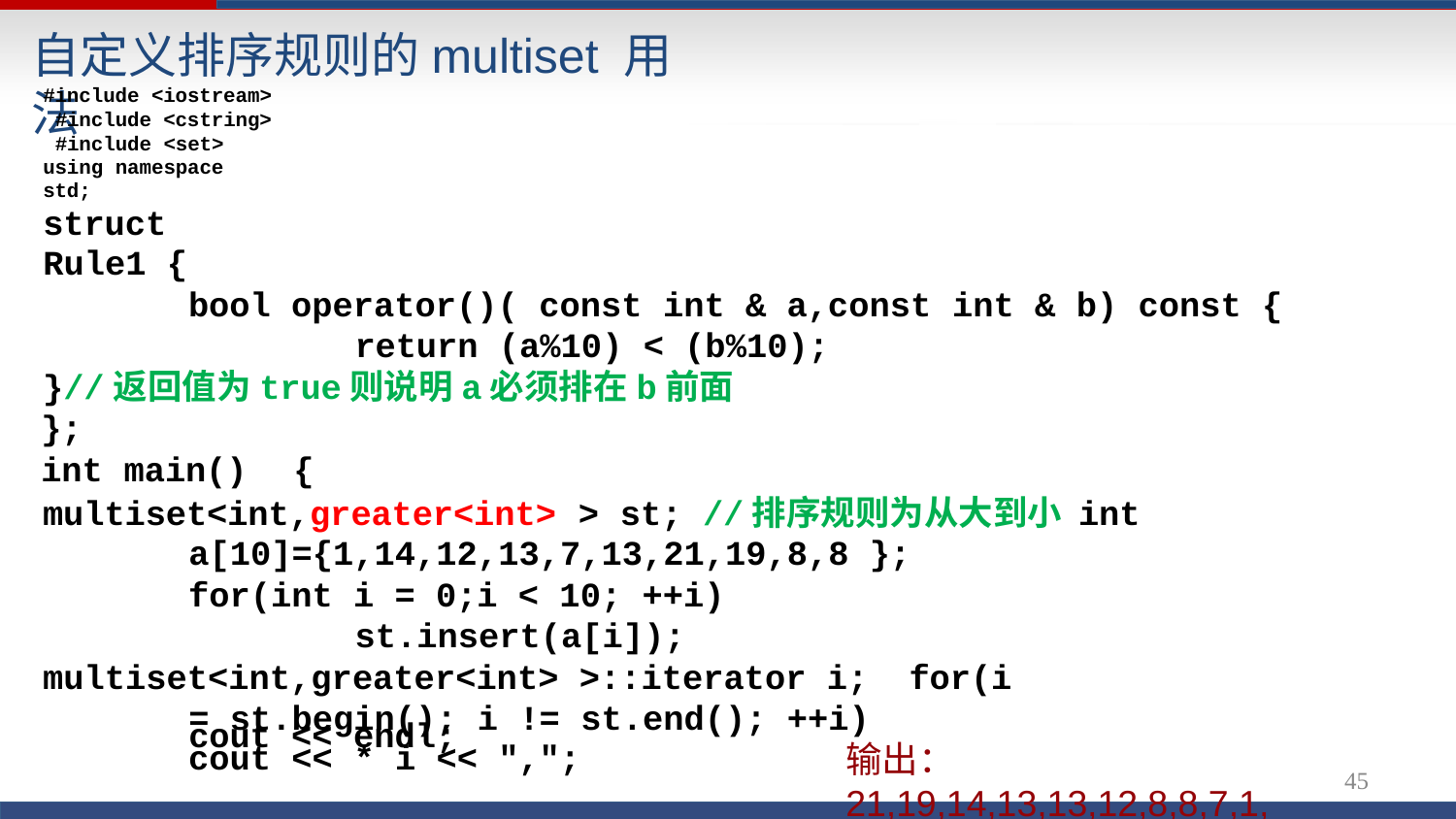

# 自定义排序规则的multiset 用法
#include <iostream>  #include <cstring>  #include <set>
using namespace std;
struct Rule1 {
bool operator()( const int & a,const int & b) const {  return (a%10) < (b%10);
}//返回值为true则说明a必须排在b前面
};
int main()	{
multiset<int,greater<int> > st; //排序规则为从大到小 int a[10]={1,14,12,13,7,13,21,19,8,8 };
for(int i = 0;i < 10; ++i)  st.insert(a[i]);
multiset<int,greater<int> >::iterator i;  for(i = st.begin(); i != st.end(); ++i)
cout << * i << ",";
cout << endl;
输出：21,19,14,13,13,12,8,8,7,1,
45